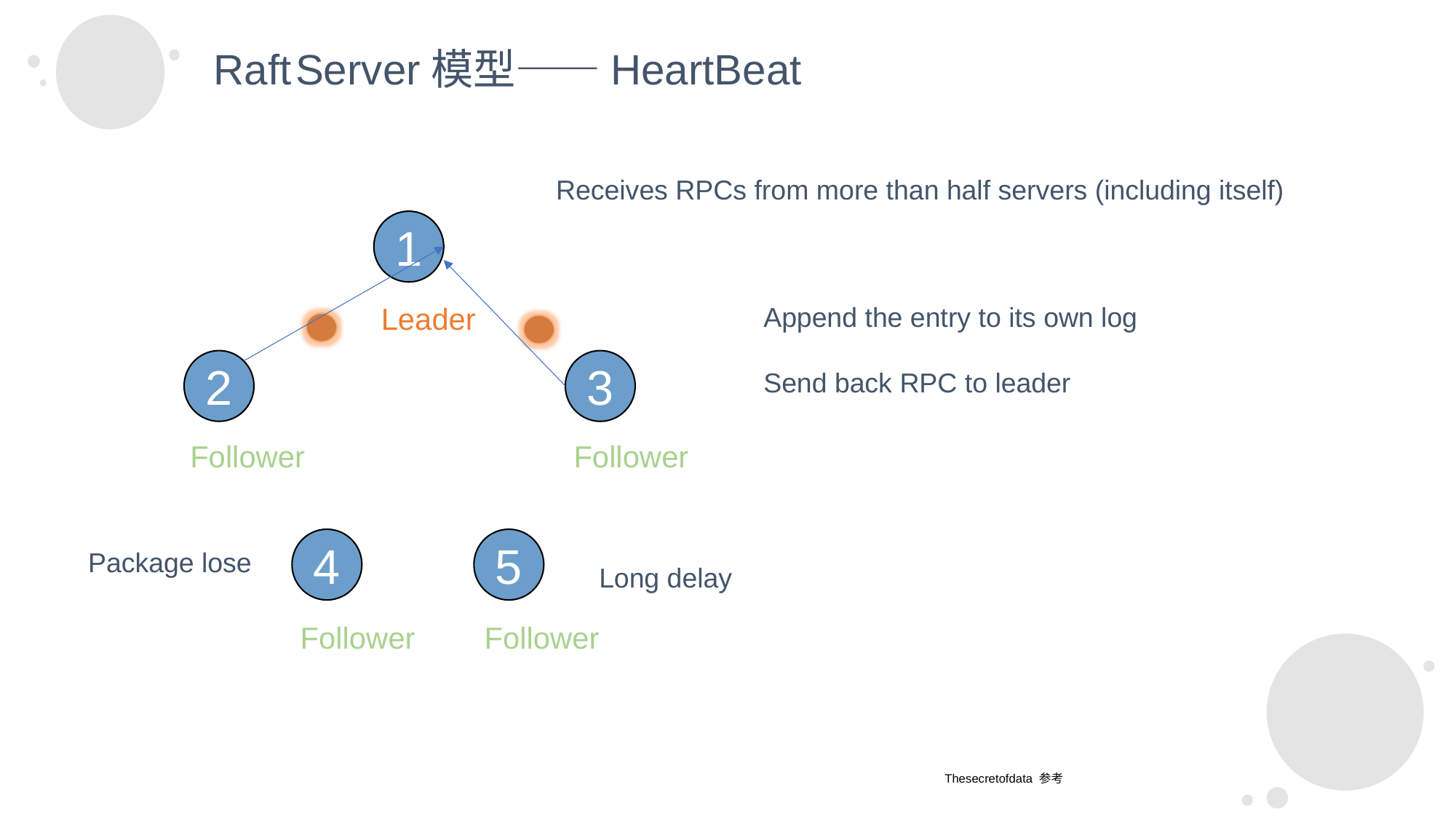

Raft Server模型——HeartBeat
Receives RPCs from more than half servers (including itself)
1
Leader
Append the entry to its own log

Send back RPC to leader

2
3
Follower
Follower
4
5
Package lose
Long delay
Follower
Follower

Thesecretofdata 参考